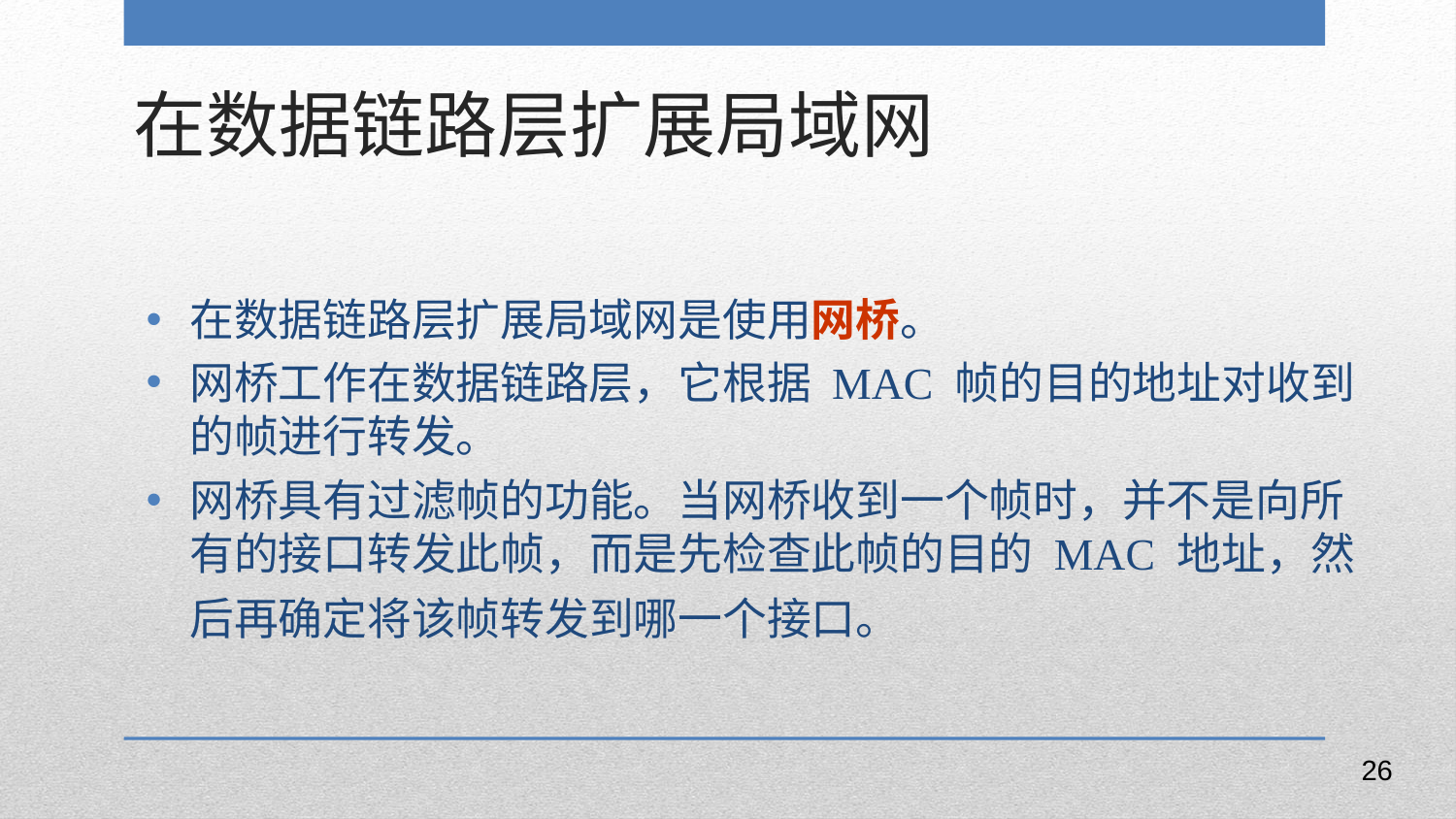

在数据链路层扩展局域网
在数据链路层扩展局域网是使用网桥。
网桥工作在数据链路层，它根据 MAC 帧的目的地址对收到的帧进行转发。
网桥具有过滤帧的功能。当网桥收到一个帧时，并不是向所有的接口转发此帧，而是先检查此帧的目的 MAC 地址，然后再确定将该帧转发到哪一个接口。
26